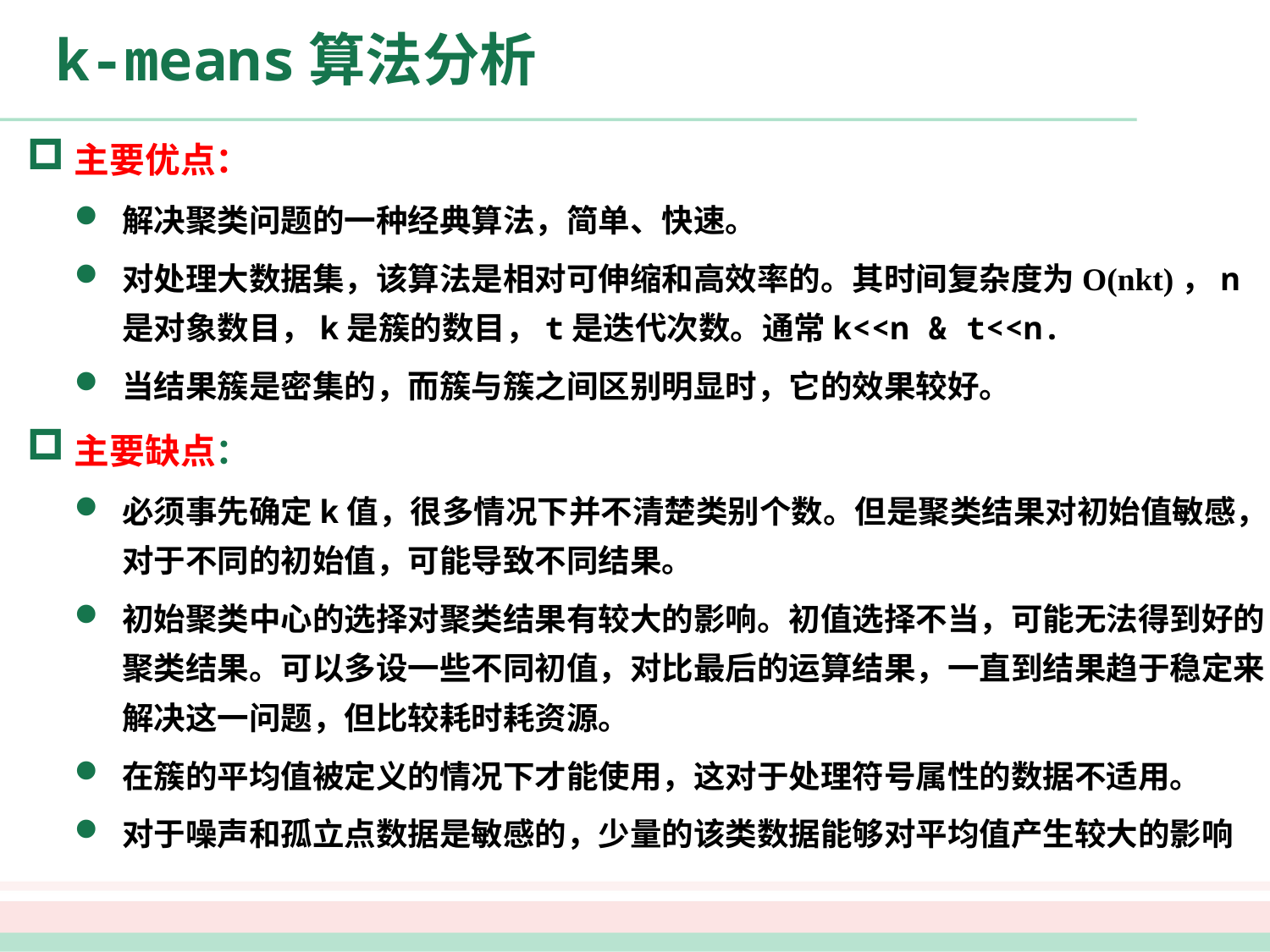

# k-means算法分析
主要优点：
解决聚类问题的一种经典算法，简单、快速。
对处理大数据集，该算法是相对可伸缩和高效率的。其时间复杂度为O(nkt)，n是对象数目，k是簇的数目，t是迭代次数。通常k<<n & t<<n.
当结果簇是密集的，而簇与簇之间区别明显时，它的效果较好。
主要缺点：
必须事先确定k值，很多情况下并不清楚类别个数。但是聚类结果对初始值敏感，对于不同的初始值，可能导致不同结果。
初始聚类中心的选择对聚类结果有较大的影响。初值选择不当，可能无法得到好的聚类结果。可以多设一些不同初值，对比最后的运算结果，一直到结果趋于稳定来解决这一问题，但比较耗时耗资源。
在簇的平均值被定义的情况下才能使用，这对于处理符号属性的数据不适用。
对于噪声和孤立点数据是敏感的，少量的该类数据能够对平均值产生较大的影响